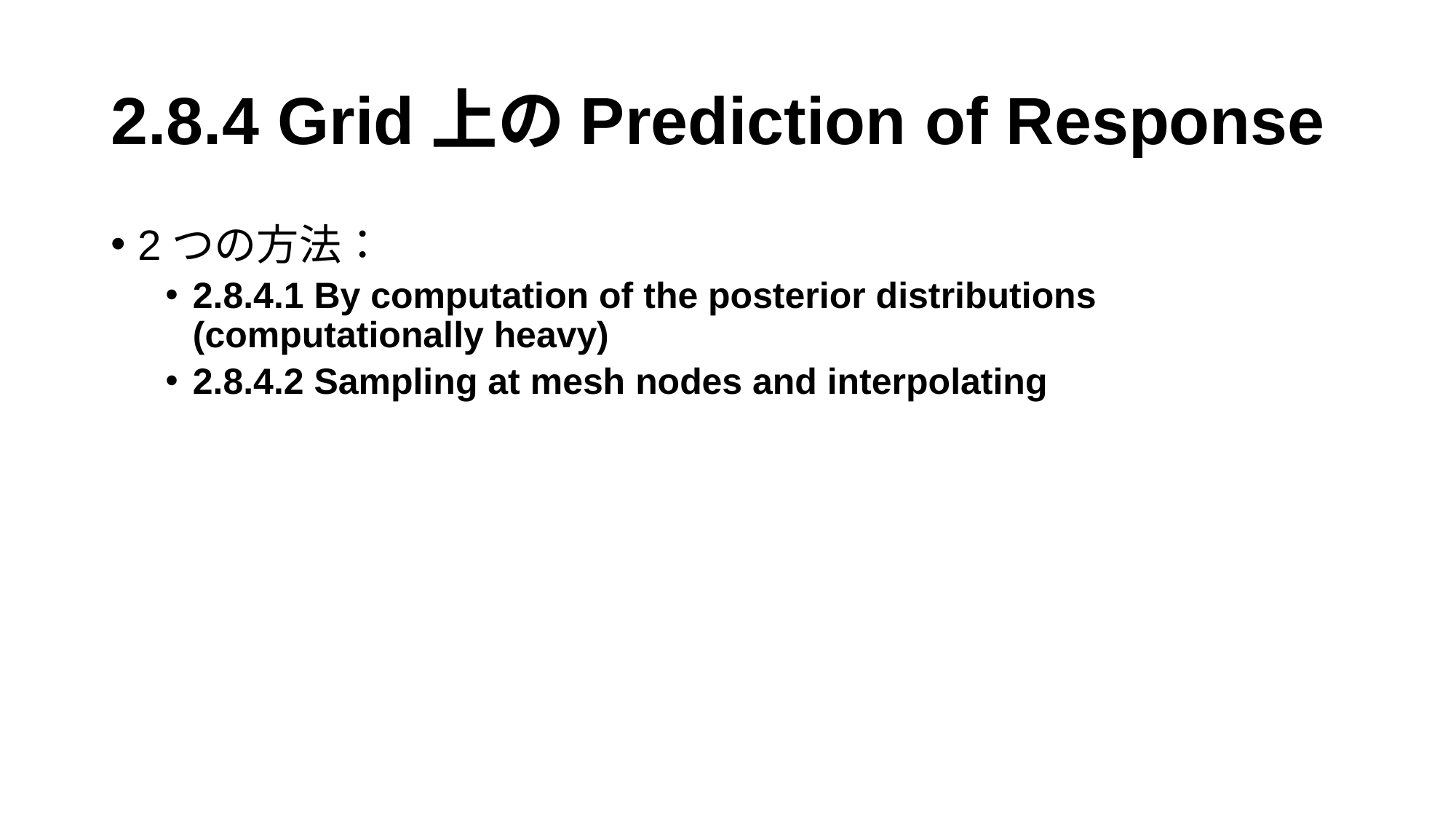

# 2.8.4 Grid上のPrediction of Response
2つの方法：
2.8.4.1 By computation of the posterior distributions (computationally heavy)
2.8.4.2 Sampling at mesh nodes and interpolating